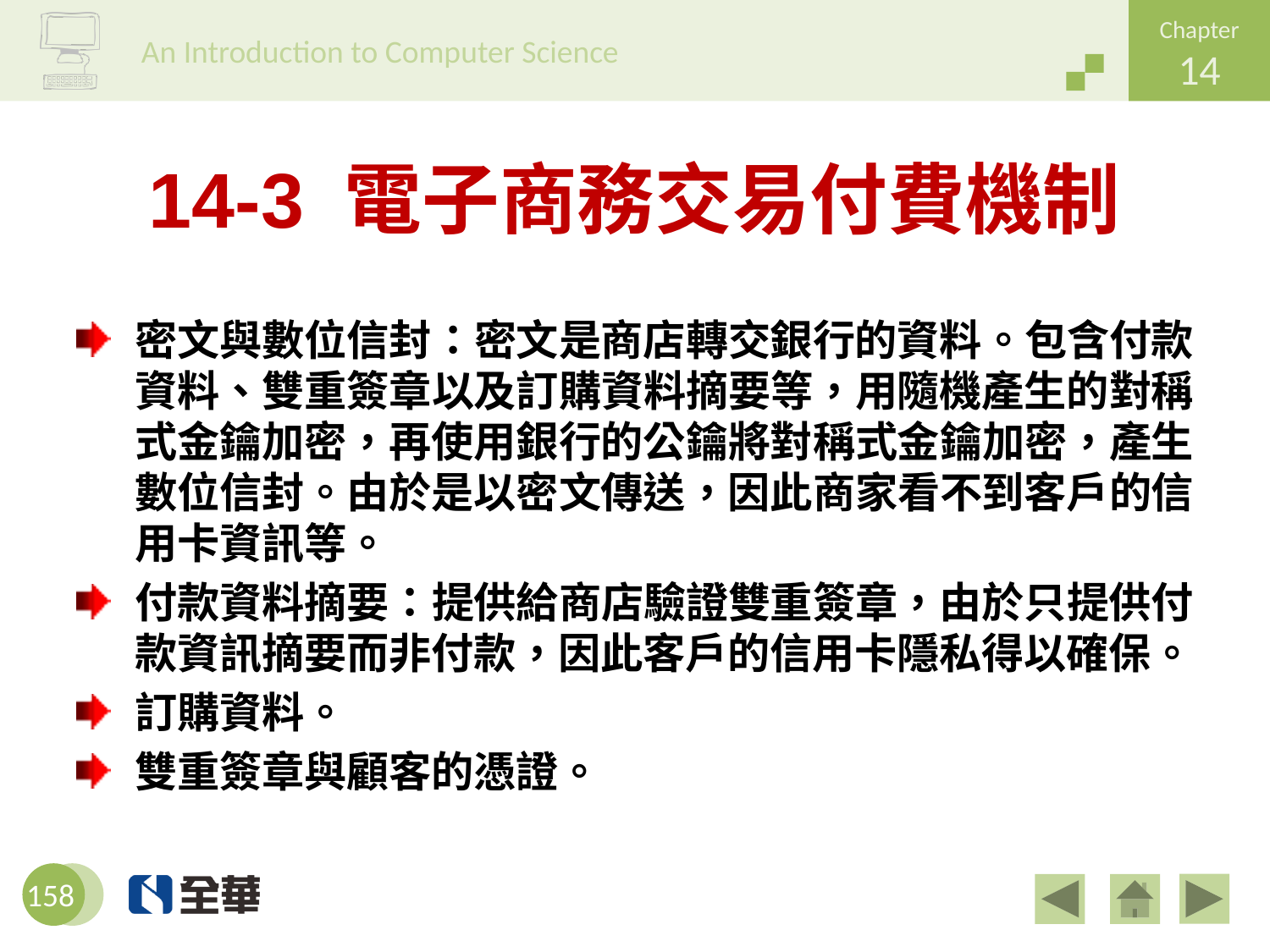

# 14-3 電子商務交易付費機制
密文與數位信封：密文是商店轉交銀行的資料。包含付款資料、雙重簽章以及訂購資料摘要等，用隨機產生的對稱式金鑰加密，再使用銀行的公鑰將對稱式金鑰加密，產生數位信封。由於是以密文傳送，因此商家看不到客戶的信用卡資訊等。
付款資料摘要：提供給商店驗證雙重簽章，由於只提供付款資訊摘要而非付款，因此客戶的信用卡隱私得以確保。
訂購資料。
雙重簽章與顧客的憑證。